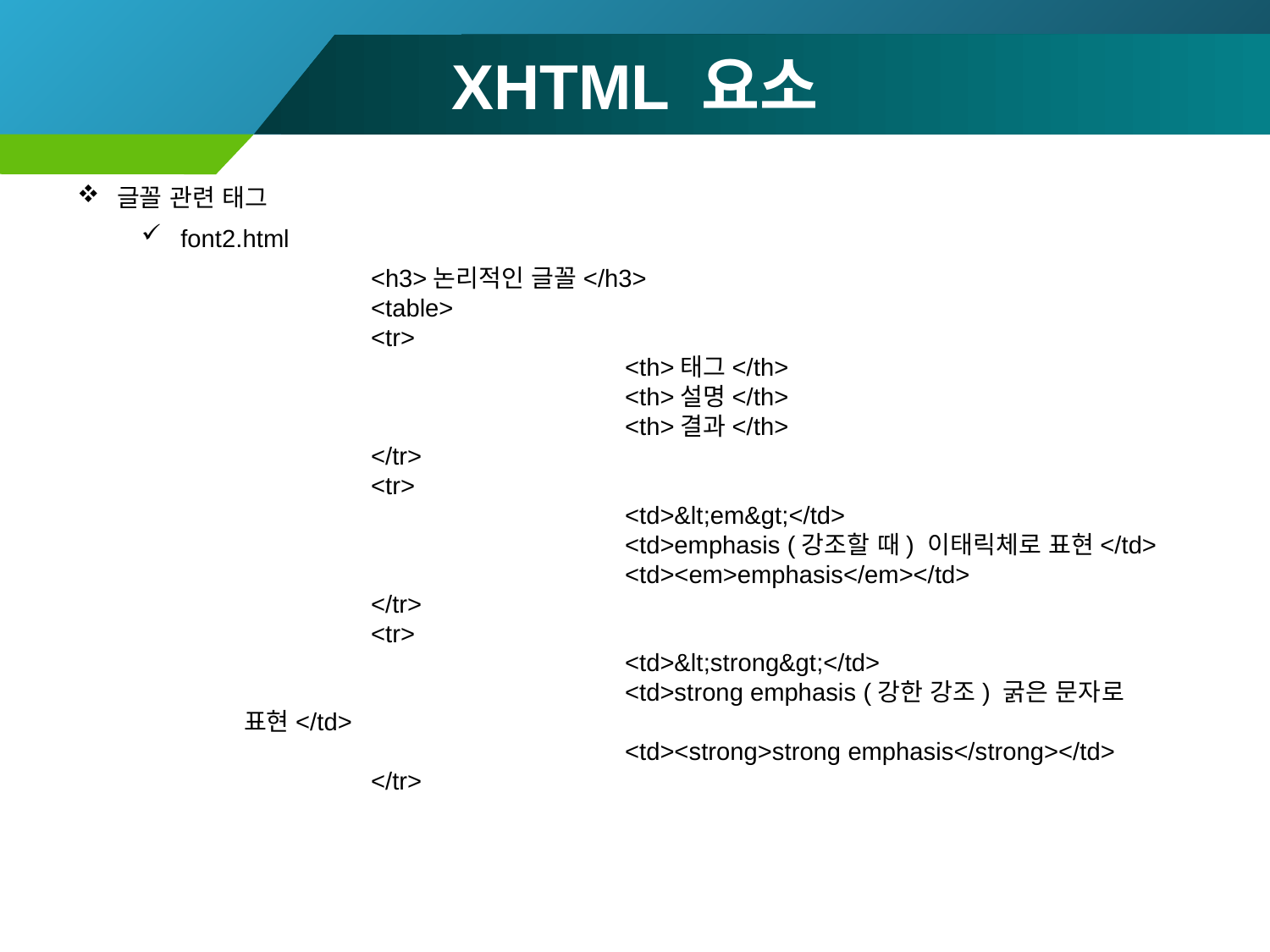

# XHTML 요소
글꼴 관련 태그
font2.html
		<h3>논리적인 글꼴</h3>
		<table>
		<tr>
				<th>태그</th>
				<th>설명</th>
				<th>결과</th>
		</tr>
		<tr>
				<td>&lt;em&gt;</td>
				<td>emphasis (강조할 때) 이태릭체로 표현</td>
				<td><em>emphasis</em></td>
		</tr>
		<tr>
				<td>&lt;strong&gt;</td>
				<td>strong emphasis (강한 강조) 굵은 문자로 표현</td>
				<td><strong>strong emphasis</strong></td>
		</tr>

45